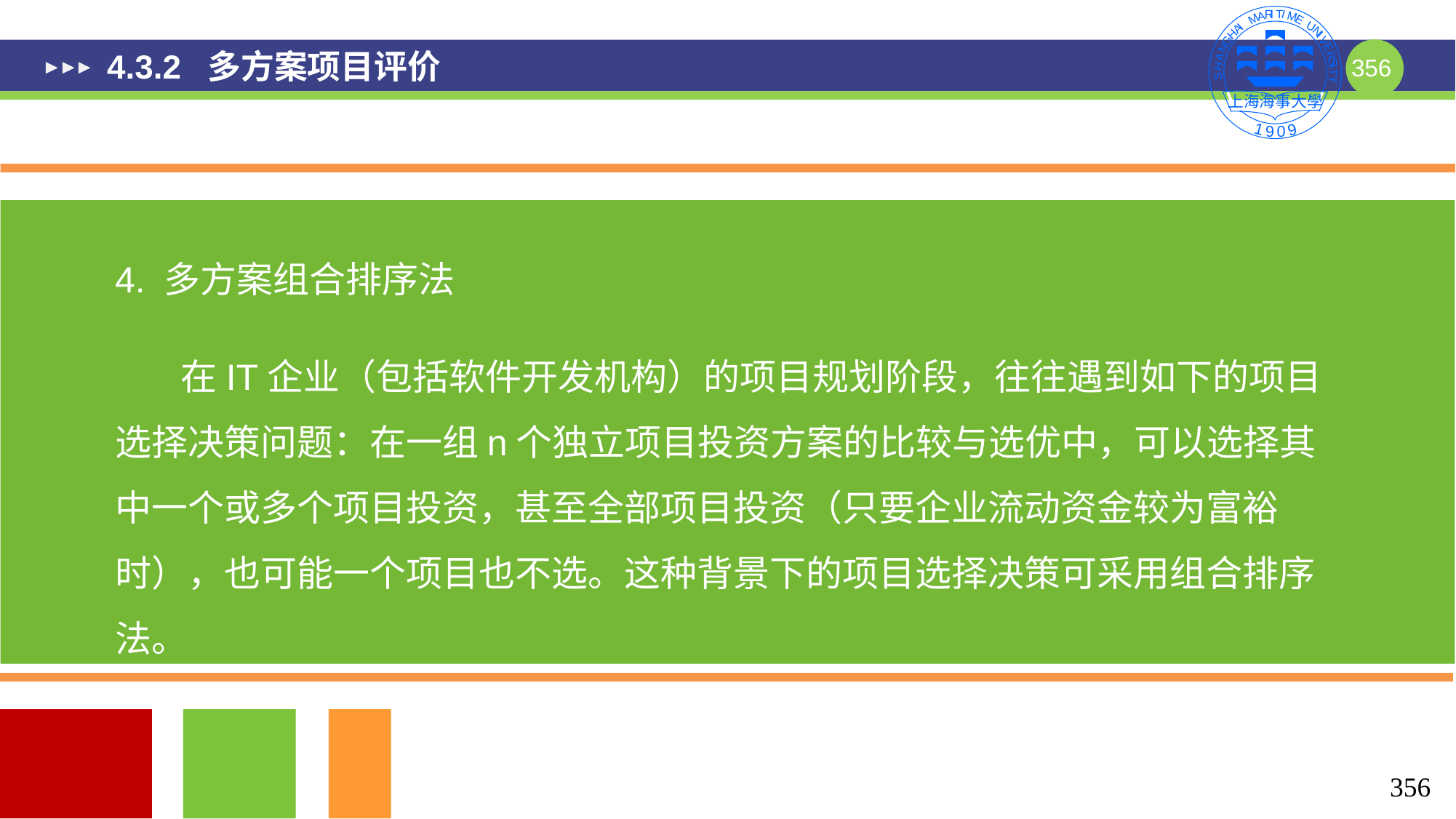

# 4.3.2  多方案项目评价

4. 多方案组合排序法

       在IT企业（包括软件开发机构）的项目规划阶段，往往遇到如下的项目选择决策问题：在一组n个独立项目投资方案的比较与选优中，可以选择其中一个或多个项目投资，甚至全部项目投资（只要企业流动资金较为富裕时），也可能一个项目也不选。这种背景下的项目选择决策可采用组合排序法。

356
356